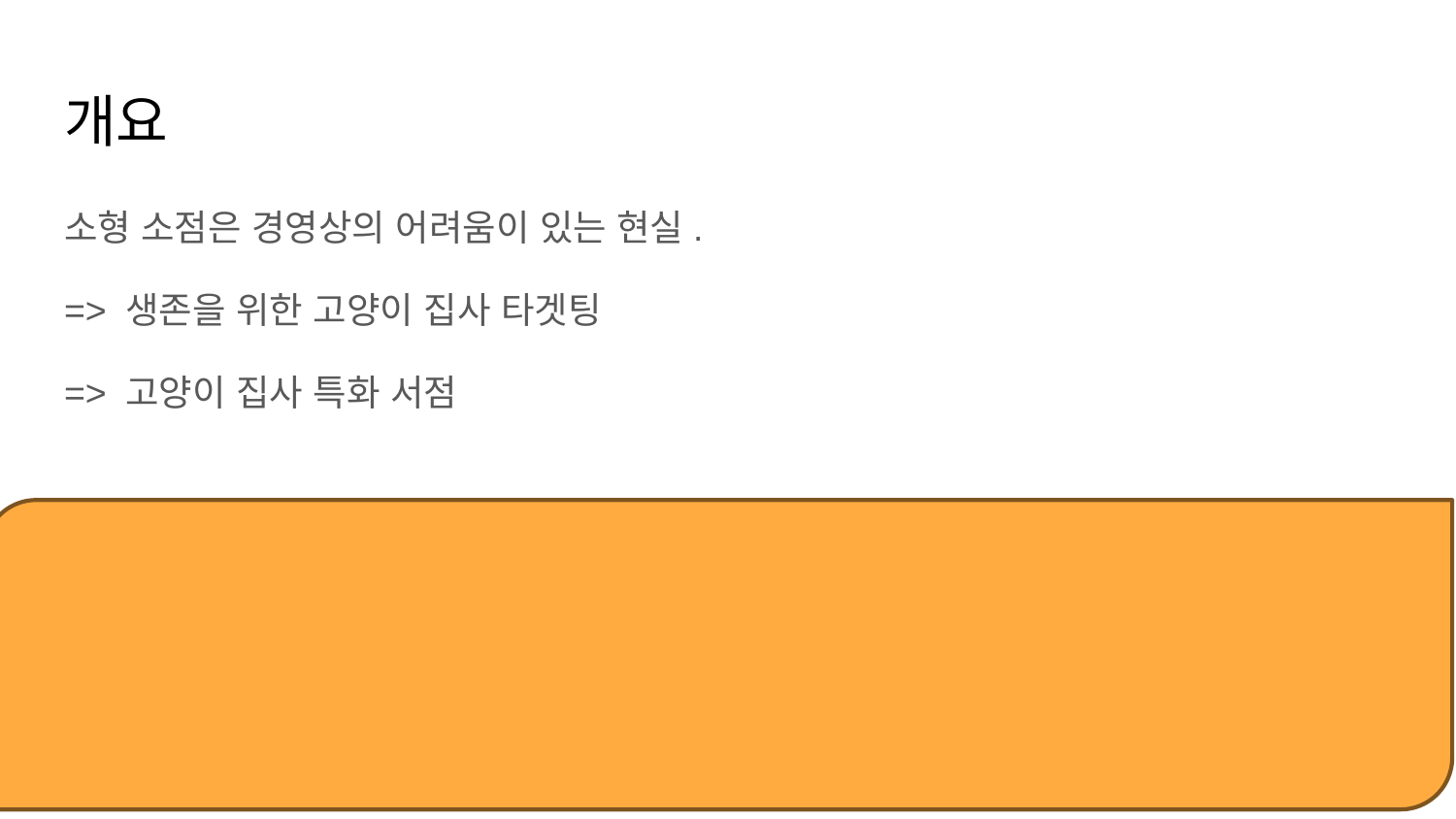

# 개요
소형 소점은 경영상의 어려움이 있는 현실.
=> 생존을 위한 고양이 집사 타겟팅
=> 고양이 집사 특화 서점

은 사실 돈 안될껄 알고 있음.. 고양이를 키우지 못하니 사진이라도 도배하겠다는
사욕을 위하여 만들게 되었습니다.